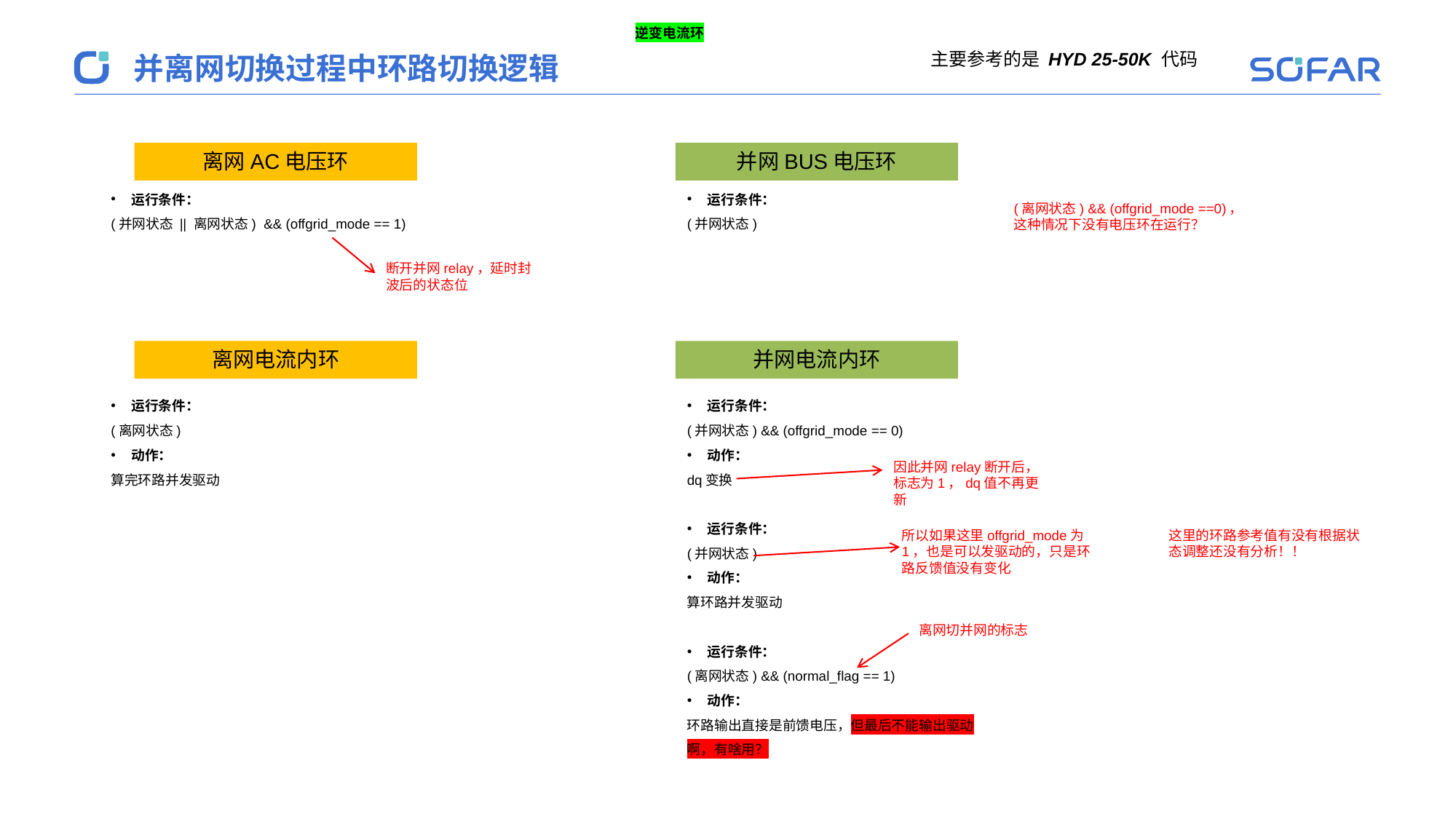

逆变电流环
主要参考的是 HYD 25-50K 代码
并离网切换过程中环路切换逻辑
离网AC电压环
并网BUS电压环
运行条件：
(并网状态 || 离网状态)  && (offgrid_mode == 1)
运行条件：
(并网状态)
(离网状态) && (offgrid_mode ==0)，这种情况下没有电压环在运行？
断开并网relay，延时封波后的状态位
离网电流内环
并网电流内环
运行条件：
(离网状态)
动作：
算完环路并发驱动

运行条件：
(并网状态) && (offgrid_mode == 0)
动作：
dq变换

运行条件：
(并网状态)
动作：
算环路并发驱动

运行条件：
(离网状态) && (normal_flag == 1)
动作：
环路输出直接是前馈电压，但最后不能输出驱动啊，有啥用？

因此并网relay断开后，标志为1，dq值不再更新
所以如果这里offgrid_mode为1，也是可以发驱动的，只是环路反馈值没有变化
这里的环路参考值有没有根据状态调整还没有分析！！
离网切并网的标志